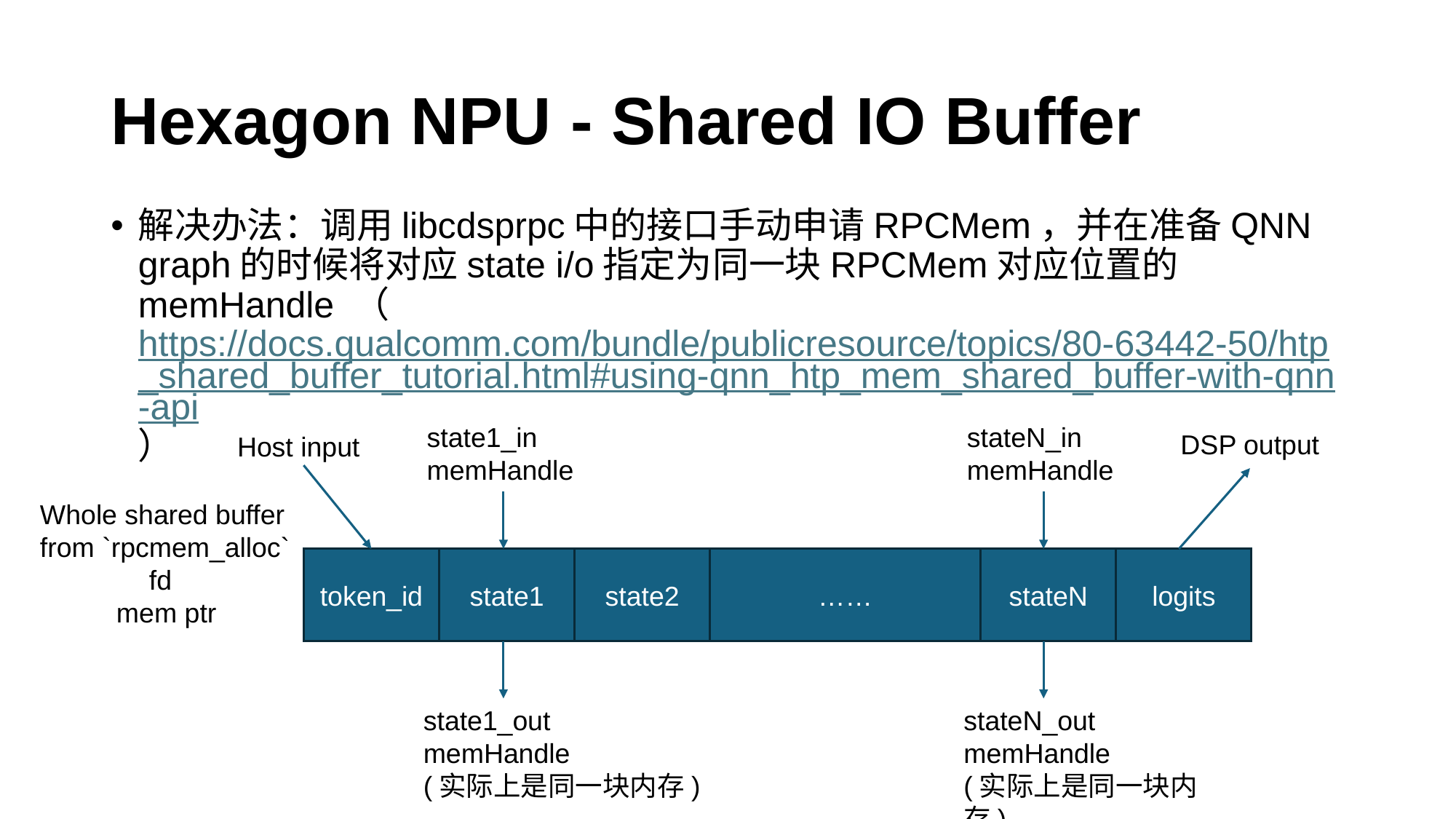

# Hexagon NPU - Shared IO Buffer
解决办法：调用libcdsprpc中的接口手动申请RPCMem，并在准备QNN graph的时候将对应state i/o指定为同一块RPCMem对应位置的memHandle （https://docs.qualcomm.com/bundle/publicresource/topics/80-63442-50/htp_shared_buffer_tutorial.html#using-qnn_htp_mem_shared_buffer-with-qnn-api）
state1_in memHandle
stateN_in memHandle
DSP output
Host input
Whole shared buffer
from `rpcmem_alloc`
	fd
          mem ptr

token_id
state1
state2
……
stateN
logits
state1_out
memHandle
(实际上是同一块内存)
stateN_out memHandle
(实际上是同一块内存)